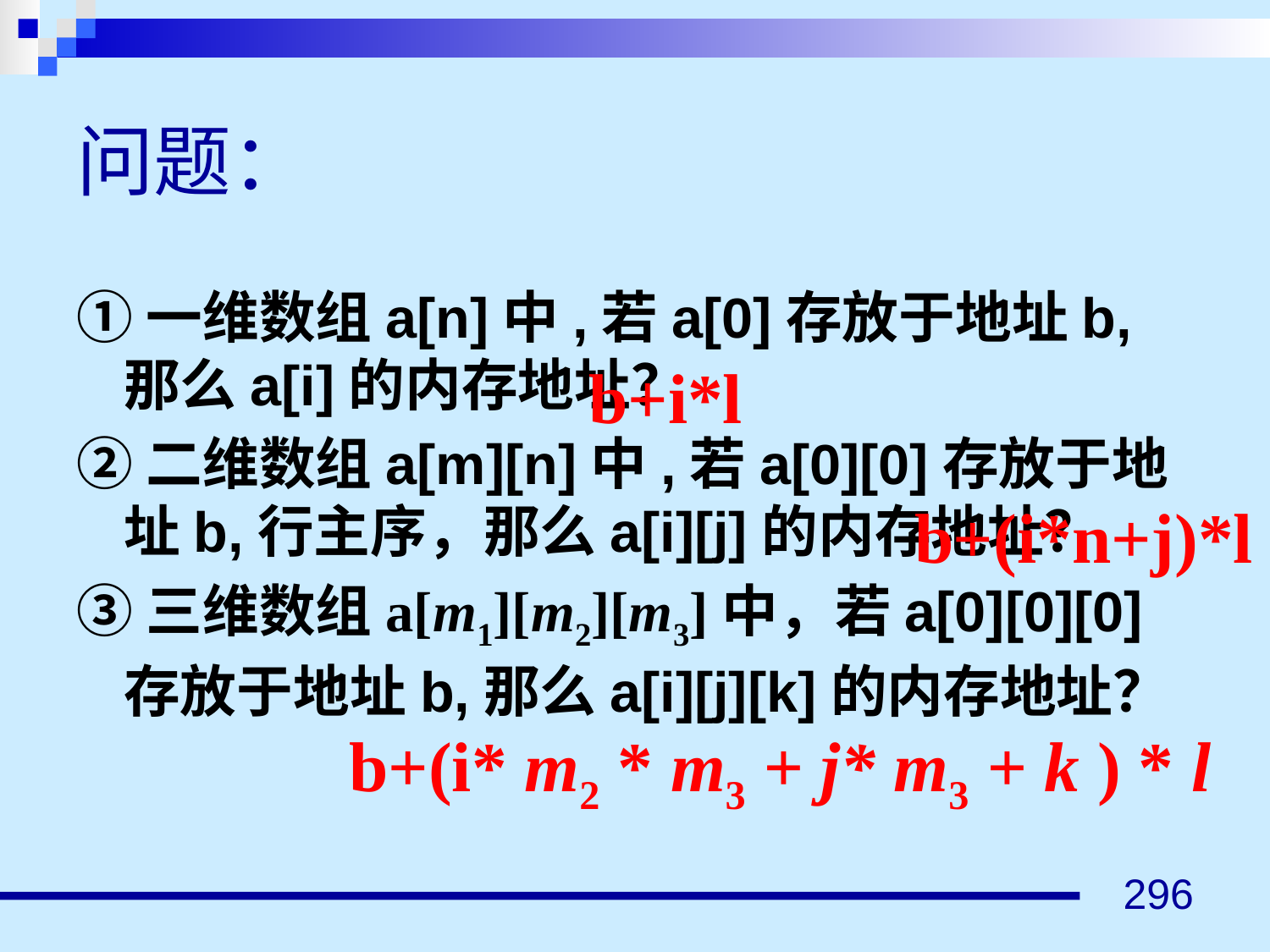

# 问题：
①一维数组a[n]中,若a[0]存放于地址b,那么a[i]的内存地址？
②二维数组a[m][n]中,若a[0][0]存放于地址b,行主序，那么a[i][j]的内存地址？
③三维数组a[m1][m2][m3]中，若a[0][0][0]存放于地址b,那么a[i][j][k]的内存地址？

b+i*l
b+(i*n+j)*l
b+(i* m2 * m3 + j* m3 + k ) * l
296